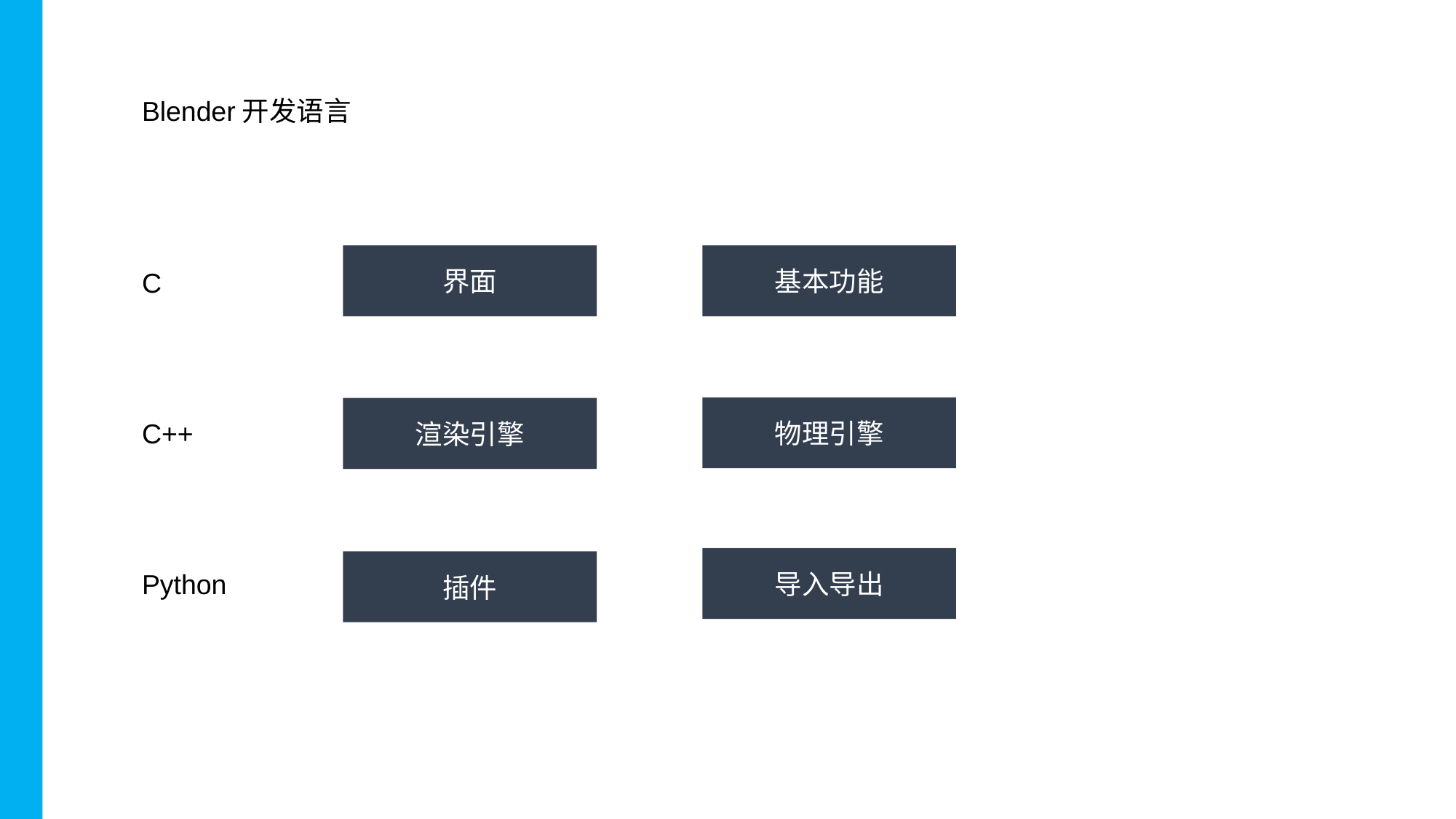

Blender开发语言
界面
基本功能
C
物理引擎
渲染引擎
C++
导入导出
插件
Python